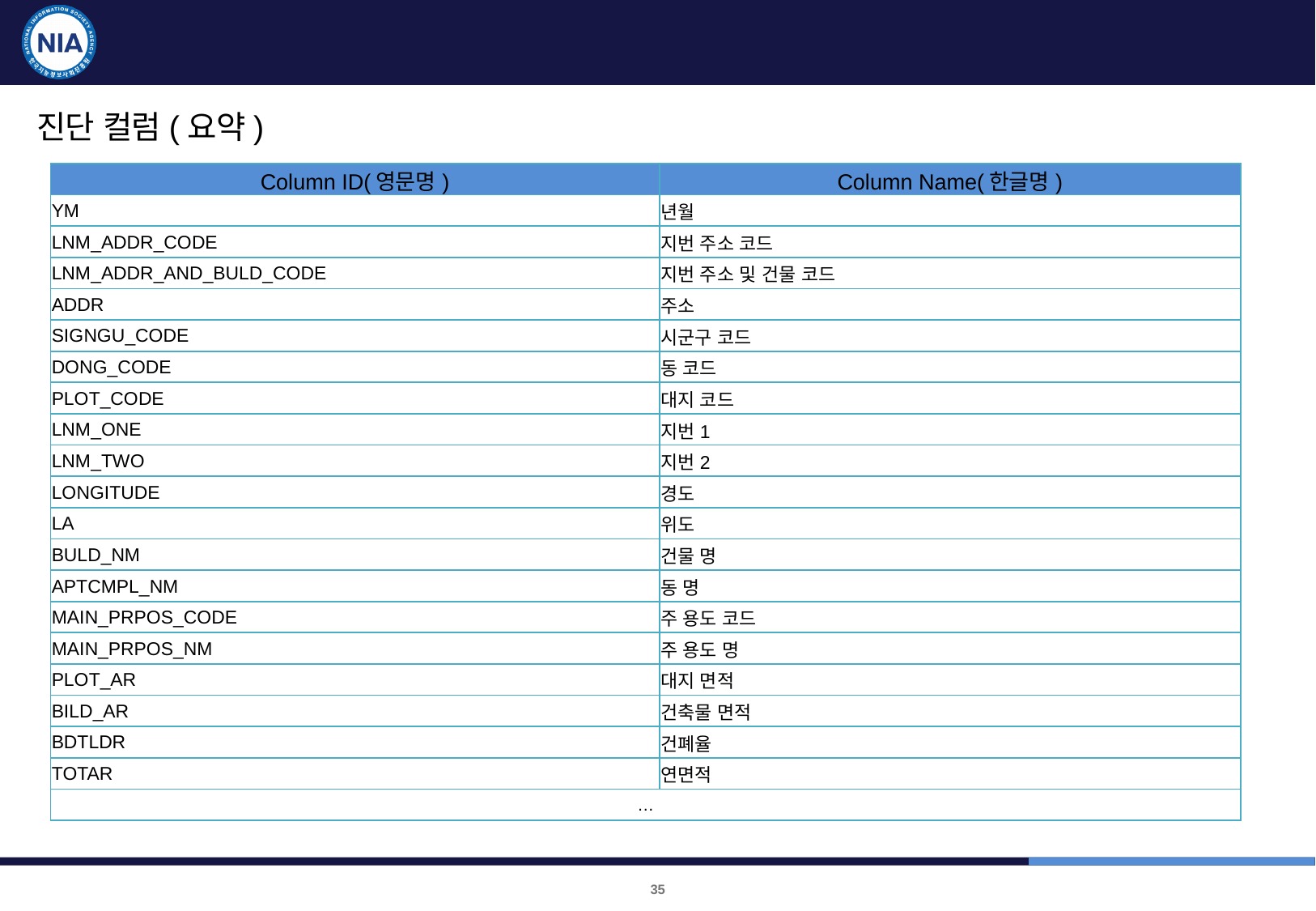

품질진단 대상 및 항목 : 중소기업 플랫폼
진단 컬럼(요약)
| Column ID(영문명) | Column Name(한글명) |
| --- | --- |
| YM | 년월 |
| LNM\_ADDR\_CODE | 지번 주소 코드 |
| LNM\_ADDR\_AND\_BULD\_CODE | 지번 주소 및 건물 코드 |
| ADDR | 주소 |
| SIGNGU\_CODE | 시군구 코드 |
| DONG\_CODE | 동 코드 |
| PLOT\_CODE | 대지 코드 |
| LNM\_ONE | 지번1 |
| LNM\_TWO | 지번2 |
| LONGITUDE | 경도 |
| LA | 위도 |
| BULD\_NM | 건물 명 |
| APTCMPL\_NM | 동 명 |
| MAIN\_PRPOS\_CODE | 주 용도 코드 |
| MAIN\_PRPOS\_NM | 주 용도 명 |
| PLOT\_AR | 대지 면적 |
| BILD\_AR | 건축물 면적 |
| BDTLDR | 건폐율 |
| TOTAR | 연면적 |
| … |  |